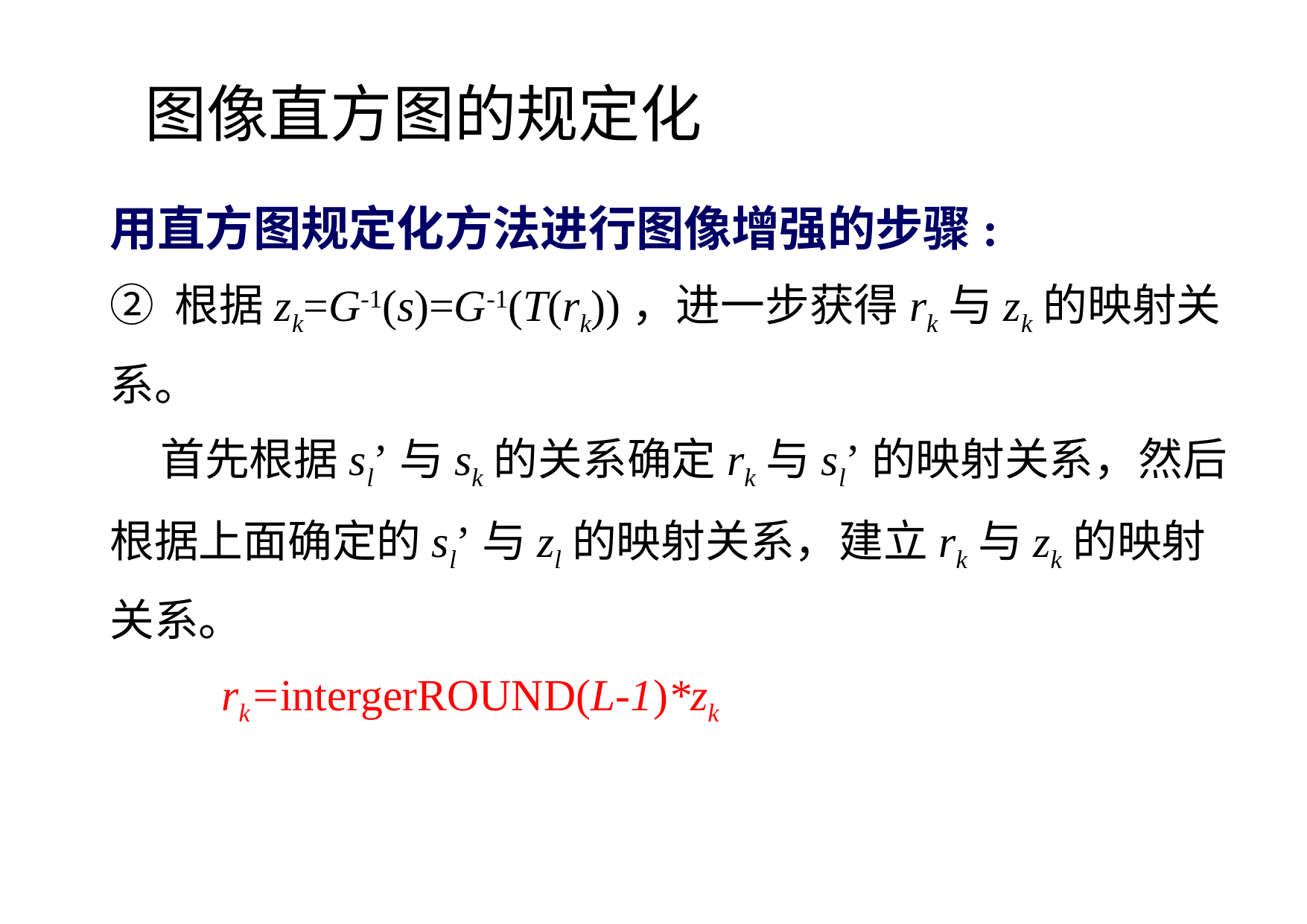

图像直方图的规定化
用直方图规定化方法进行图像增强的步骤:
② 根据zk=G-1(s)=G-1(T(rk))，进一步获得rk与zk的映射关系。
    首先根据sl’与sk的关系确定rk与sl’的映射关系，然后根据上面确定的sl’与zl的映射关系，建立rk与zk的映射关系。
 	rk=intergerROUND(L-1)*zk